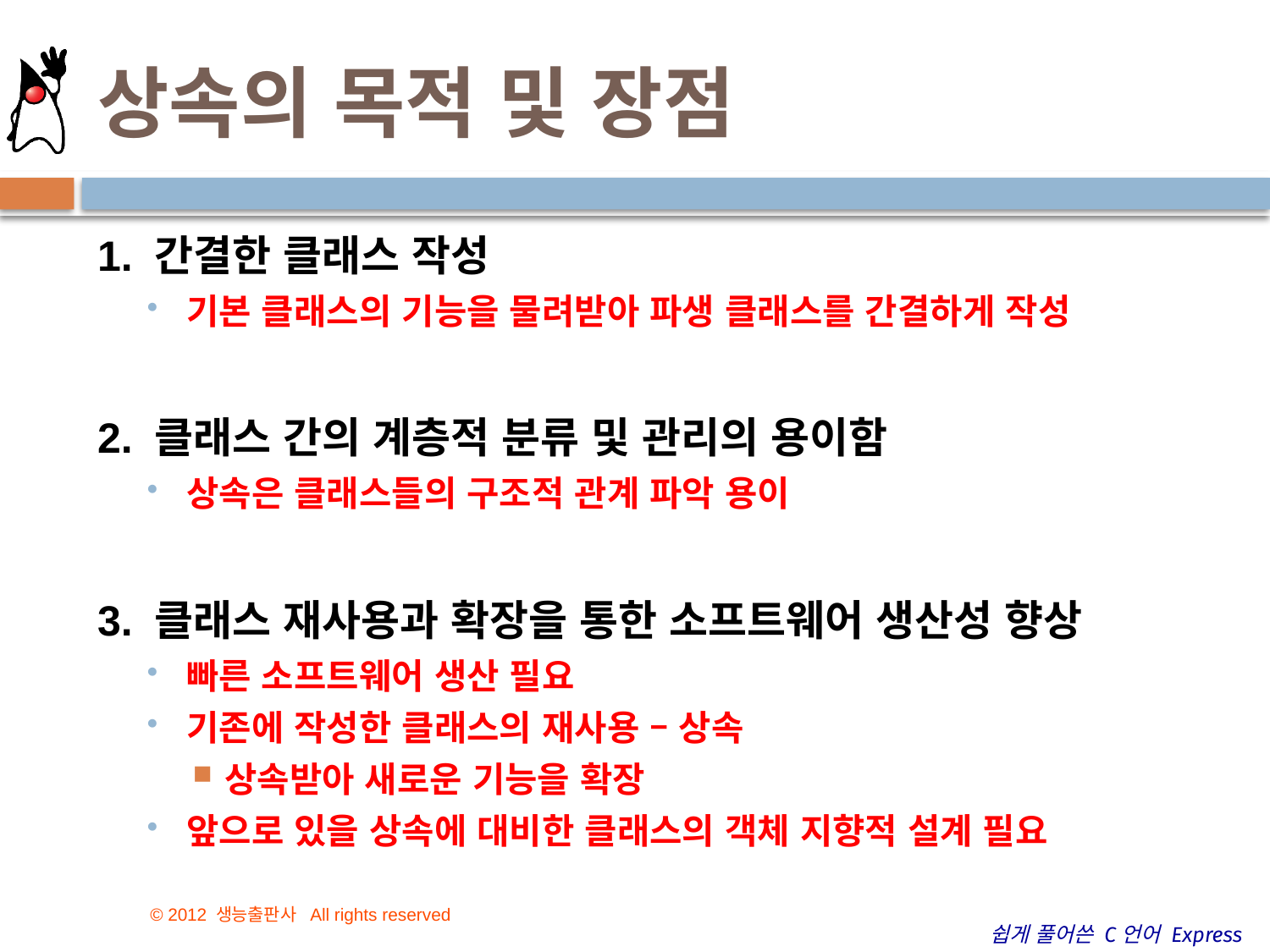

# 상속의 목적 및 장점
5
1. 간결한 클래스 작성
기본 클래스의 기능을 물려받아 파생 클래스를 간결하게 작성

2. 클래스 간의 계층적 분류 및 관리의 용이함
상속은 클래스들의 구조적 관계 파악 용이

3. 클래스 재사용과 확장을 통한 소프트웨어 생산성 향상
빠른 소프트웨어 생산 필요
기존에 작성한 클래스의 재사용 – 상속
상속받아 새로운 기능을 확장
앞으로 있을 상속에 대비한 클래스의 객체 지향적 설계 필요